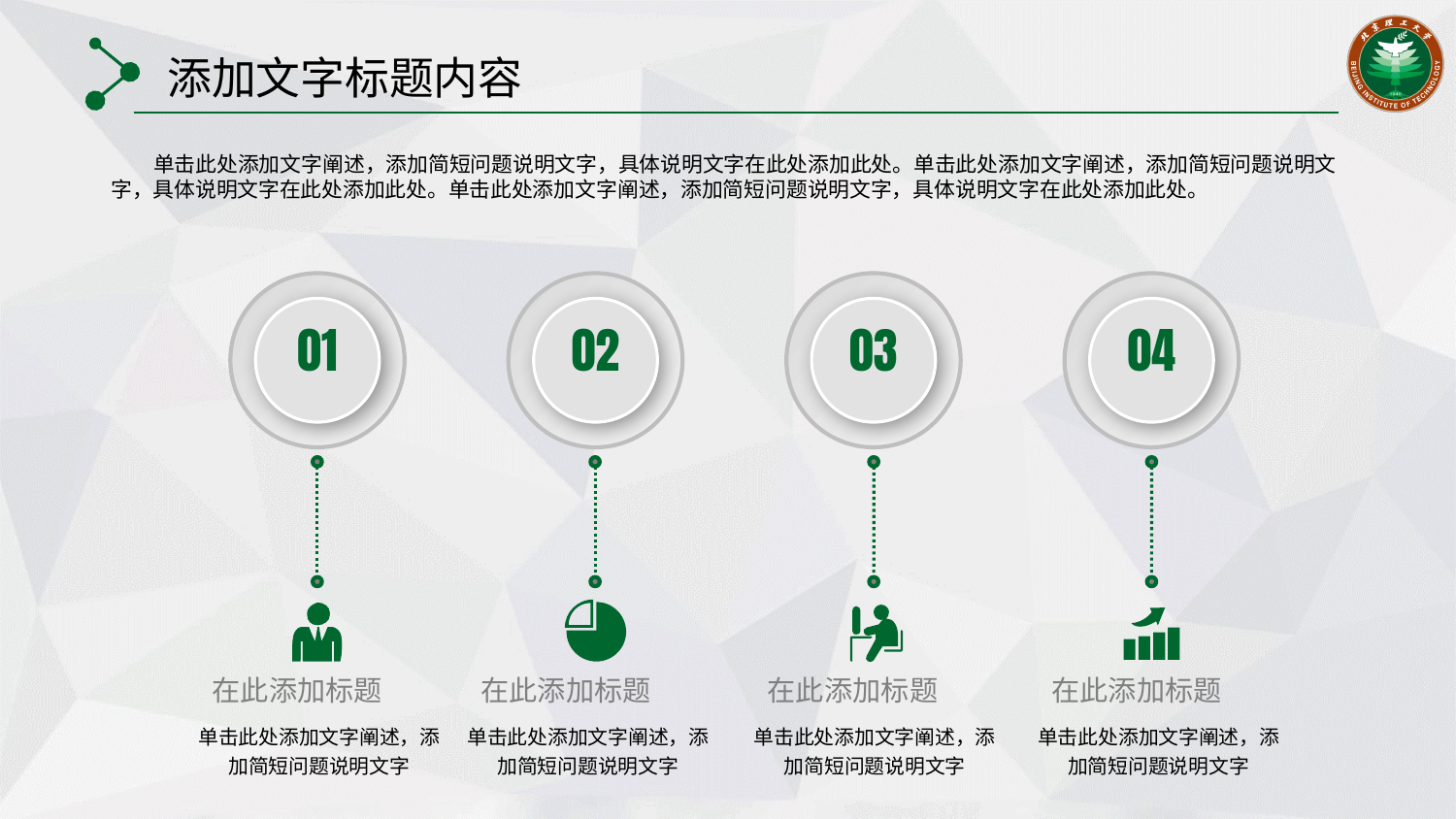

添加文字标题内容
        单击此处添加文字阐述，添加简短问题说明文字，具体说明文字在此处添加此处。单击此处添加文字阐述，添加简短问题说明文字，具体说明文字在此处添加此处。单击此处添加文字阐述，添加简短问题说明文字，具体说明文字在此处添加此处。

01
02
03
04

在此添加标题
单击此处添加文字阐述，添加简短问题说明文字
在此添加标题
单击此处添加文字阐述，添加简短问题说明文字
在此添加标题
单击此处添加文字阐述，添加简短问题说明文字
在此添加标题
单击此处添加文字阐述，添加简短问题说明文字